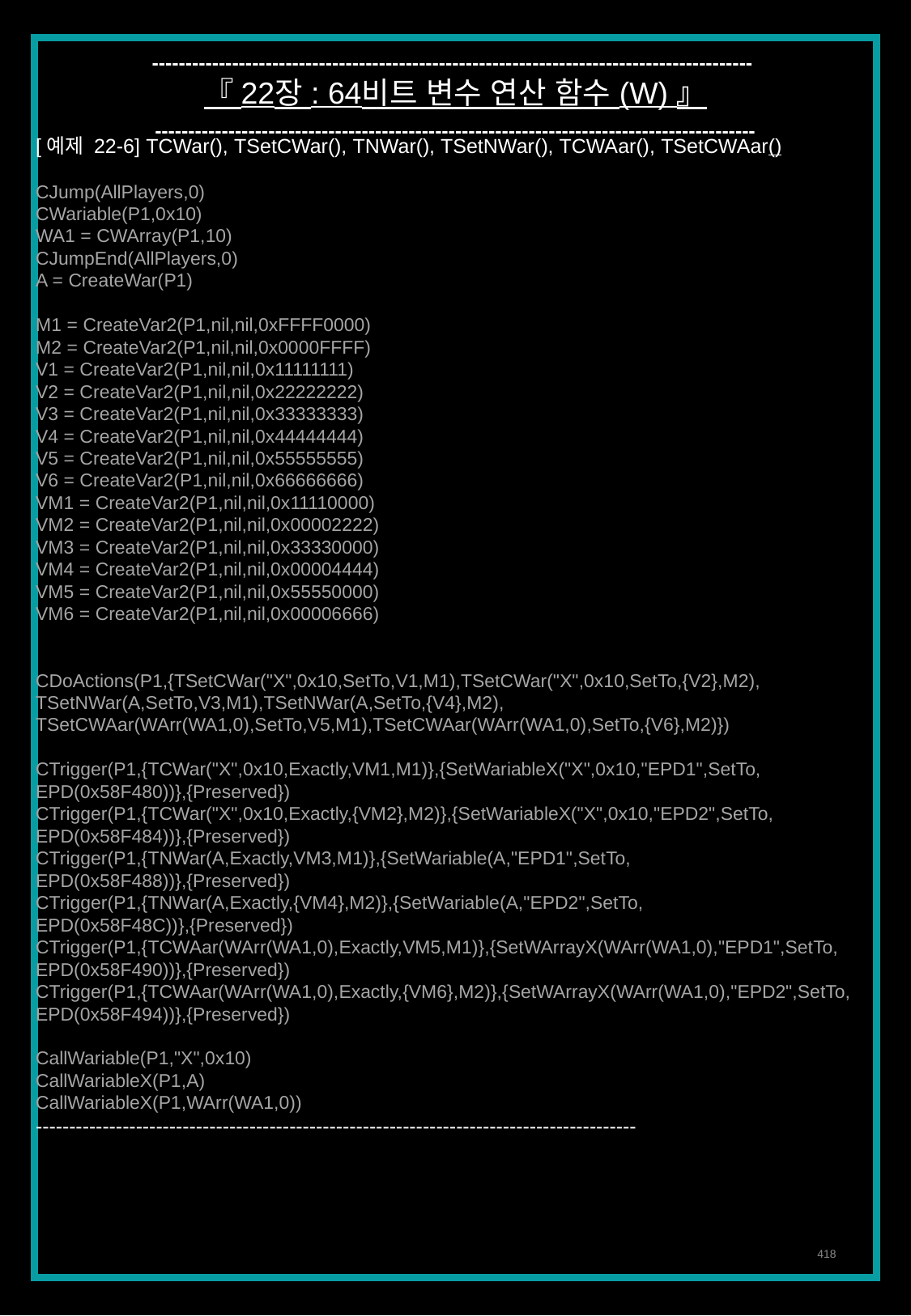

------------------------------------------------------------------------------------------
『 22장 : 64비트 변수 연산 함수 (W) 』
------------------------------------------------------------------------------------------
[예제 22-6] TCWar(), TSetCWar(), TNWar(), TSetNWar(), TCWAar(), TSetCWAar()

CJump(AllPlayers,0)
CWariable(P1,0x10)
WA1 = CWArray(P1,10)
CJumpEnd(AllPlayers,0)
A = CreateWar(P1)

M1 = CreateVar2(P1,nil,nil,0xFFFF0000)
M2 = CreateVar2(P1,nil,nil,0x0000FFFF)
V1 = CreateVar2(P1,nil,nil,0x11111111)
V2 = CreateVar2(P1,nil,nil,0x22222222)
V3 = CreateVar2(P1,nil,nil,0x33333333)
V4 = CreateVar2(P1,nil,nil,0x44444444)
V5 = CreateVar2(P1,nil,nil,0x55555555)
V6 = CreateVar2(P1,nil,nil,0x66666666)
VM1 = CreateVar2(P1,nil,nil,0x11110000)
VM2 = CreateVar2(P1,nil,nil,0x00002222)
VM3 = CreateVar2(P1,nil,nil,0x33330000)
VM4 = CreateVar2(P1,nil,nil,0x00004444)
VM5 = CreateVar2(P1,nil,nil,0x55550000)
VM6 = CreateVar2(P1,nil,nil,0x00006666)

CDoActions(P1,{TSetCWar("X",0x10,SetTo,V1,M1),TSetCWar("X",0x10,SetTo,{V2},M2),
TSetNWar(A,SetTo,V3,M1),TSetNWar(A,SetTo,{V4},M2),
TSetCWAar(WArr(WA1,0),SetTo,V5,M1),TSetCWAar(WArr(WA1,0),SetTo,{V6},M2)})

CTrigger(P1,{TCWar("X",0x10,Exactly,VM1,M1)},{SetWariableX("X",0x10,"EPD1",SetTo,
EPD(0x58F480))},{Preserved})
CTrigger(P1,{TCWar("X",0x10,Exactly,{VM2},M2)},{SetWariableX("X",0x10,"EPD2",SetTo,
EPD(0x58F484))},{Preserved})
CTrigger(P1,{TNWar(A,Exactly,VM3,M1)},{SetWariable(A,"EPD1",SetTo,
EPD(0x58F488))},{Preserved})
CTrigger(P1,{TNWar(A,Exactly,{VM4},M2)},{SetWariable(A,"EPD2",SetTo,
EPD(0x58F48C))},{Preserved})
CTrigger(P1,{TCWAar(WArr(WA1,0),Exactly,VM5,M1)},{SetWArrayX(WArr(WA1,0),"EPD1",SetTo,
EPD(0x58F490))},{Preserved})
CTrigger(P1,{TCWAar(WArr(WA1,0),Exactly,{VM6},M2)},{SetWArrayX(WArr(WA1,0),"EPD2",SetTo,
EPD(0x58F494))},{Preserved})

CallWariable(P1,"X",0x10)
CallWariableX(P1,A)
CallWariableX(P1,WArr(WA1,0))
------------------------------------------------------------------------------------------
418